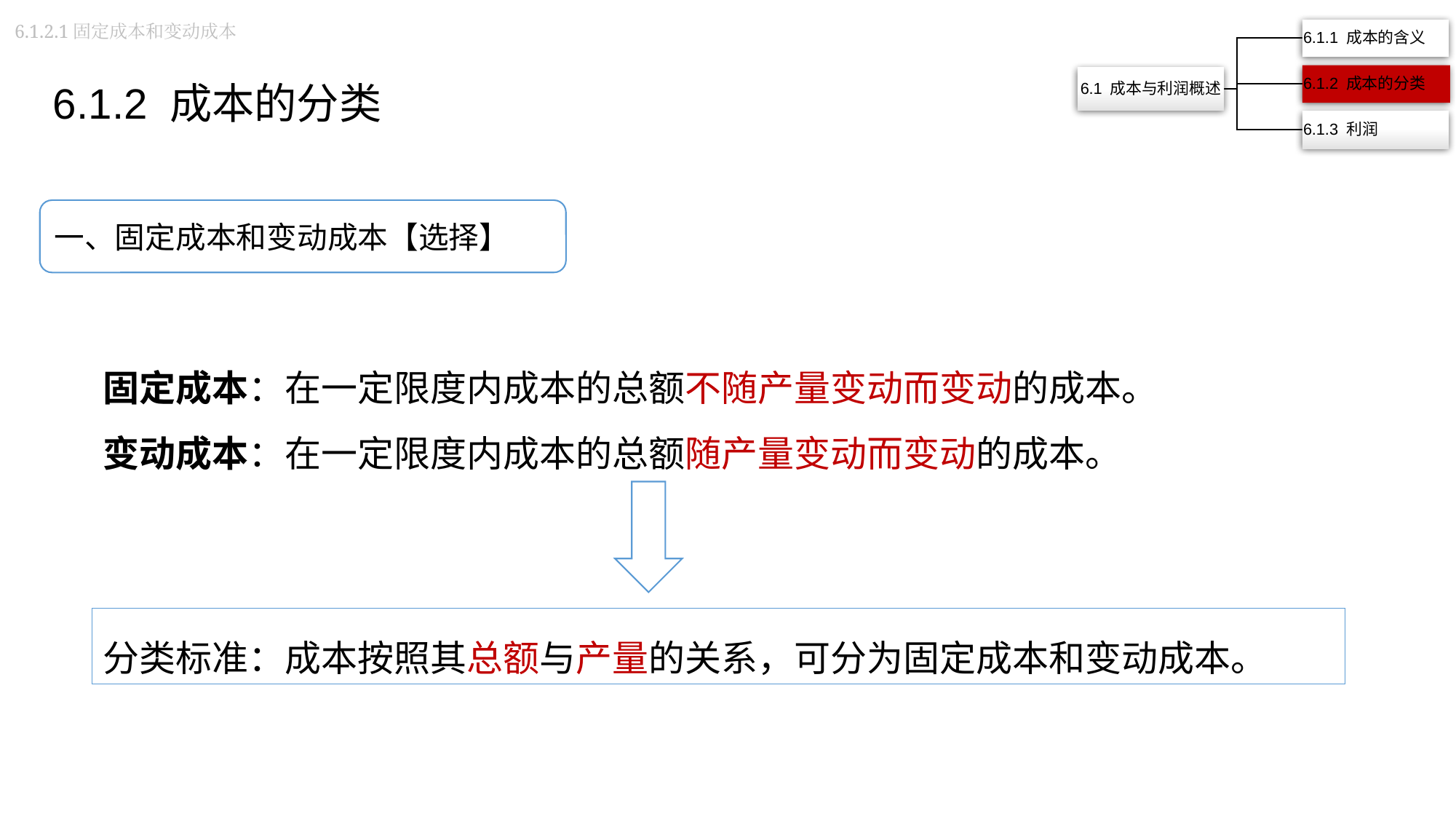

6.1 成本与利润概述
6.1.1 成本的含义
6.1.2 成本的分类
6.1.3 利润
6.1.2.1固定成本和变动成本
6.1.2 成本的分类
一、固定成本和变动成本【选择】
固定成本：在一定限度内成本的总额不随产量变动而变动的成本。
变动成本：在一定限度内成本的总额随产量变动而变动的成本。

分类标准：成本按照其总额与产量的关系，可分为固定成本和变动成本。